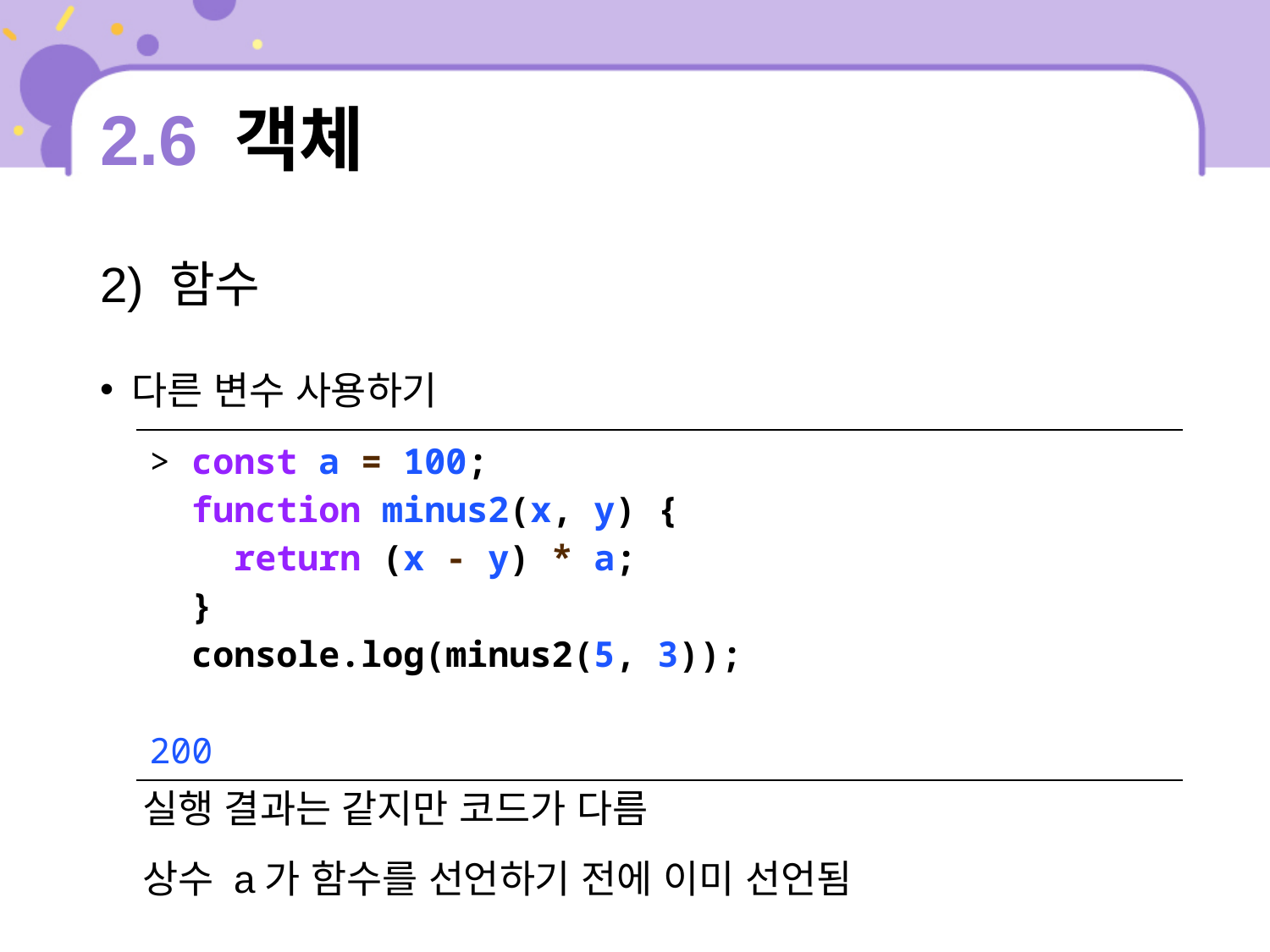

# 2.6 객체
2) 함수
다른 변수 사용하기
 실행 결과는 같지만 코드가 다름
 상수 a가 함수를 선언하기 전에 이미 선언됨
| > const a = 100; function minus2(x, y) { return (x - y) \* a; } console.log(minus2(5, 3)); 200 |
| --- |